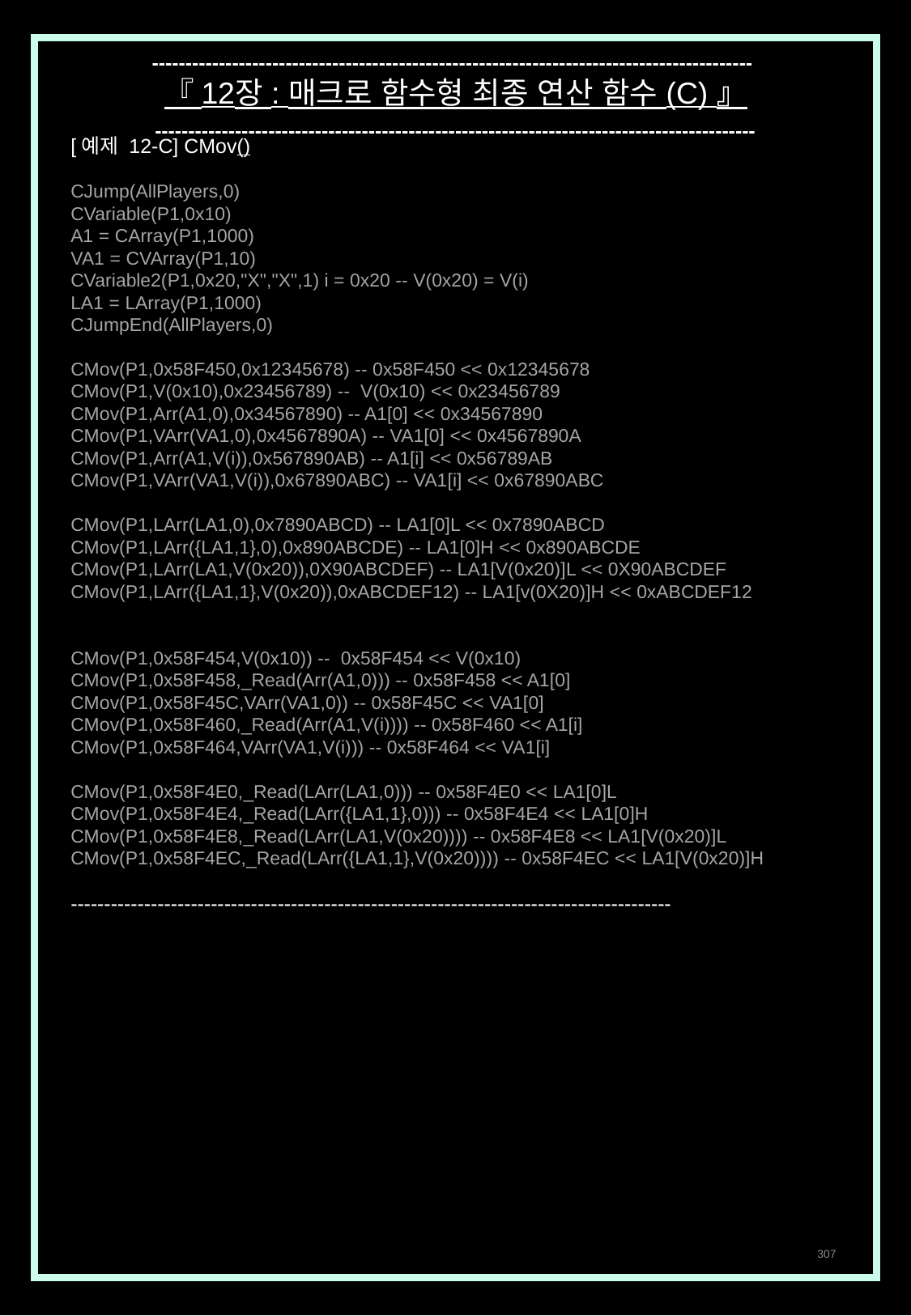

------------------------------------------------------------------------------------------
『 12장 : 매크로 함수형 최종 연산 함수 (C) 』
------------------------------------------------------------------------------------------
[예제 12-C] CMov()

CJump(AllPlayers,0)
CVariable(P1,0x10)
A1 = CArray(P1,1000)
VA1 = CVArray(P1,10)
CVariable2(P1,0x20,"X","X",1) i = 0x20 -- V(0x20) = V(i)
LA1 = LArray(P1,1000)
CJumpEnd(AllPlayers,0)

CMov(P1,0x58F450,0x12345678) -- 0x58F450 << 0x12345678
CMov(P1,V(0x10),0x23456789) --  V(0x10) << 0x23456789
CMov(P1,Arr(A1,0),0x34567890) -- A1[0] << 0x34567890
CMov(P1,VArr(VA1,0),0x4567890A) -- VA1[0] << 0x4567890A
CMov(P1,Arr(A1,V(i)),0x567890AB) -- A1[i] << 0x56789AB
CMov(P1,VArr(VA1,V(i)),0x67890ABC) -- VA1[i] << 0x67890ABC

CMov(P1,LArr(LA1,0),0x7890ABCD) -- LA1[0]L << 0x7890ABCD
CMov(P1,LArr({LA1,1},0),0x890ABCDE) -- LA1[0]H << 0x890ABCDE
CMov(P1,LArr(LA1,V(0x20)),0X90ABCDEF) -- LA1[V(0x20)]L << 0X90ABCDEF
CMov(P1,LArr({LA1,1},V(0x20)),0xABCDEF12) -- LA1[v(0X20)]H << 0xABCDEF12

CMov(P1,0x58F454,V(0x10)) --  0x58F454 << V(0x10)
CMov(P1,0x58F458,_Read(Arr(A1,0))) -- 0x58F458 << A1[0]
CMov(P1,0x58F45C,VArr(VA1,0)) -- 0x58F45C << VA1[0]
CMov(P1,0x58F460,_Read(Arr(A1,V(i)))) -- 0x58F460 << A1[i]
CMov(P1,0x58F464,VArr(VA1,V(i))) -- 0x58F464 << VA1[i]

CMov(P1,0x58F4E0,_Read(LArr(LA1,0))) -- 0x58F4E0 << LA1[0]L
CMov(P1,0x58F4E4,_Read(LArr({LA1,1},0))) -- 0x58F4E4 << LA1[0]H
CMov(P1,0x58F4E8,_Read(LArr(LA1,V(0x20)))) -- 0x58F4E8 << LA1[V(0x20)]L
CMov(P1,0x58F4EC,_Read(LArr({LA1,1},V(0x20)))) -- 0x58F4EC << LA1[V(0x20)]H

------------------------------------------------------------------------------------------
307